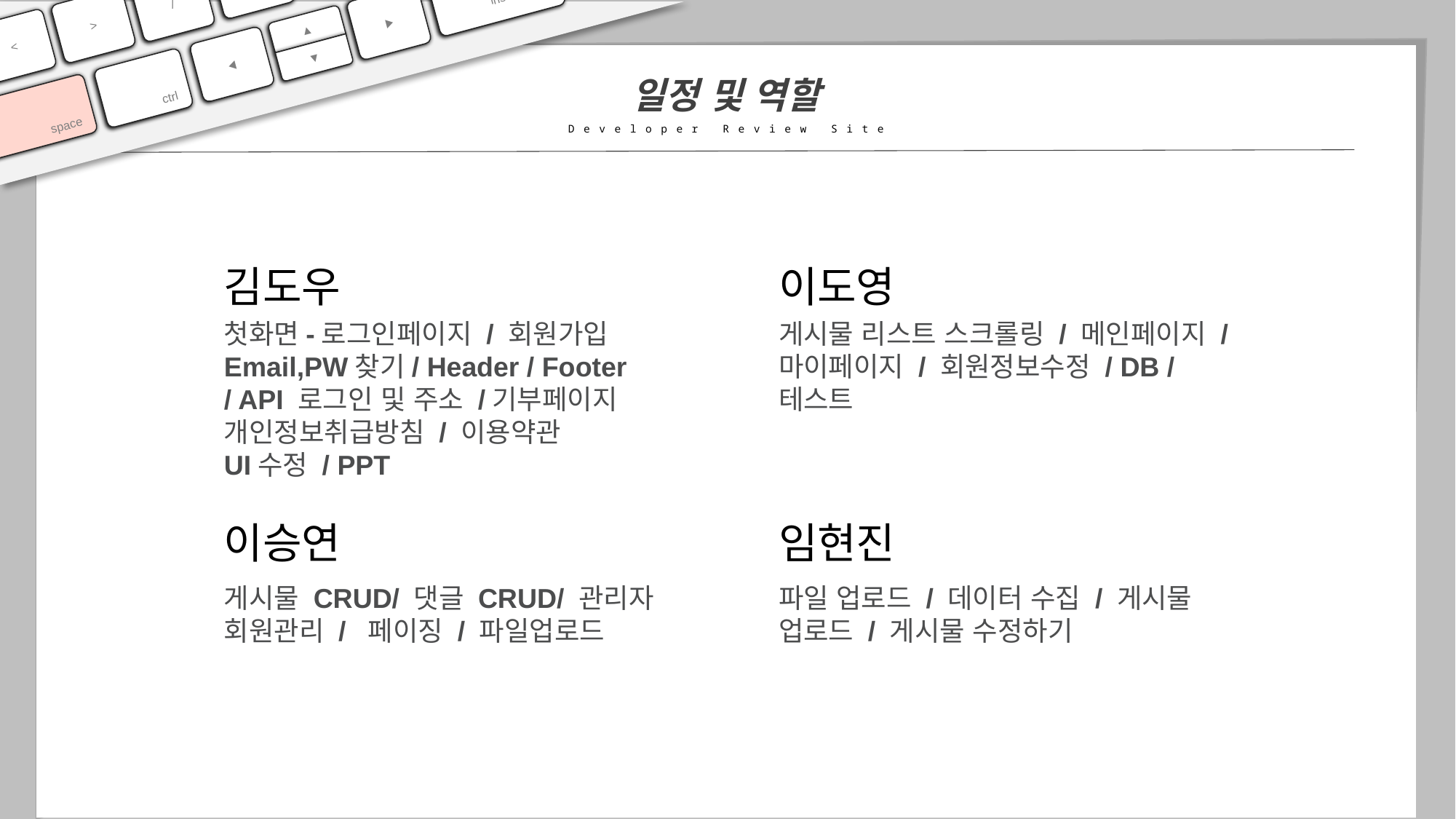

shift
0
ins
/
>

▲
<
◀
▼
ctrl
space
▶

일정 및 역할
Developer Review Site
김도우
이도영
첫화면-로그인페이지 / 회원가입 Email,PW찾기/ Header / Footer
/ API 로그인 및 주소 /기부페이지
개인정보취급방침 / 이용약관
UI수정 / PPT

게시물 리스트 스크롤링 / 메인페이지 / 마이페이지 / 회원정보수정 / DB / 테스트
이승연
임현진
게시물 CRUD/ 댓글 CRUD/ 관리자 회원관리 /  페이징 / 파일업로드
파일 업로드 / 데이터 수집 / 게시물 업로드 / 게시물 수정하기